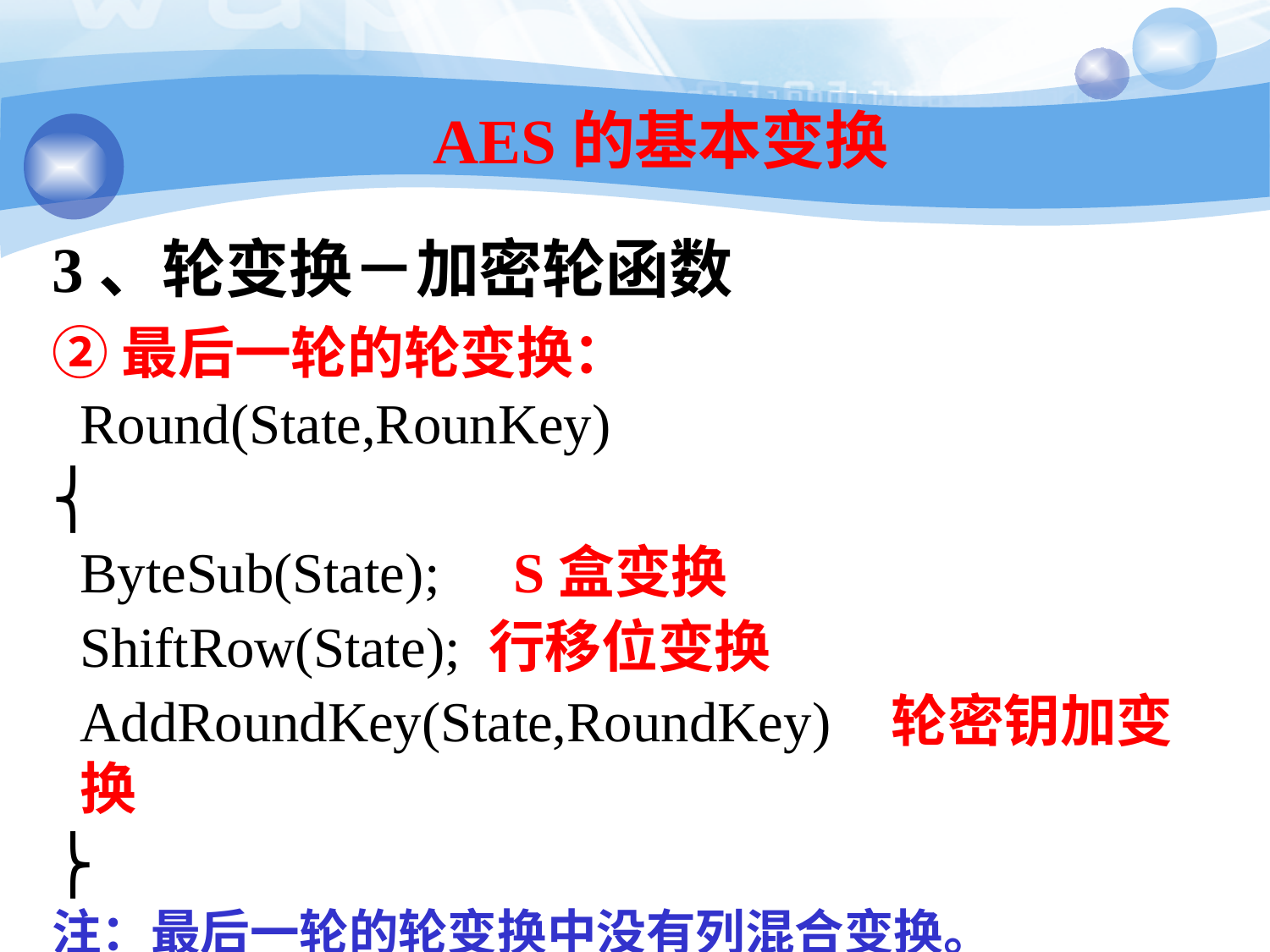

137
# AES的基本变换
3、轮变换－加密轮函数
②最后一轮的轮变换：
Round(State,RounKey)
⎨
ByteSub(State);	S盒变换
ShiftRow(State); 行移位变换
AddRoundKey(State,RoundKey)	轮密钥加变换
⎬
注：最后一轮的轮变换中没有列混合变换。